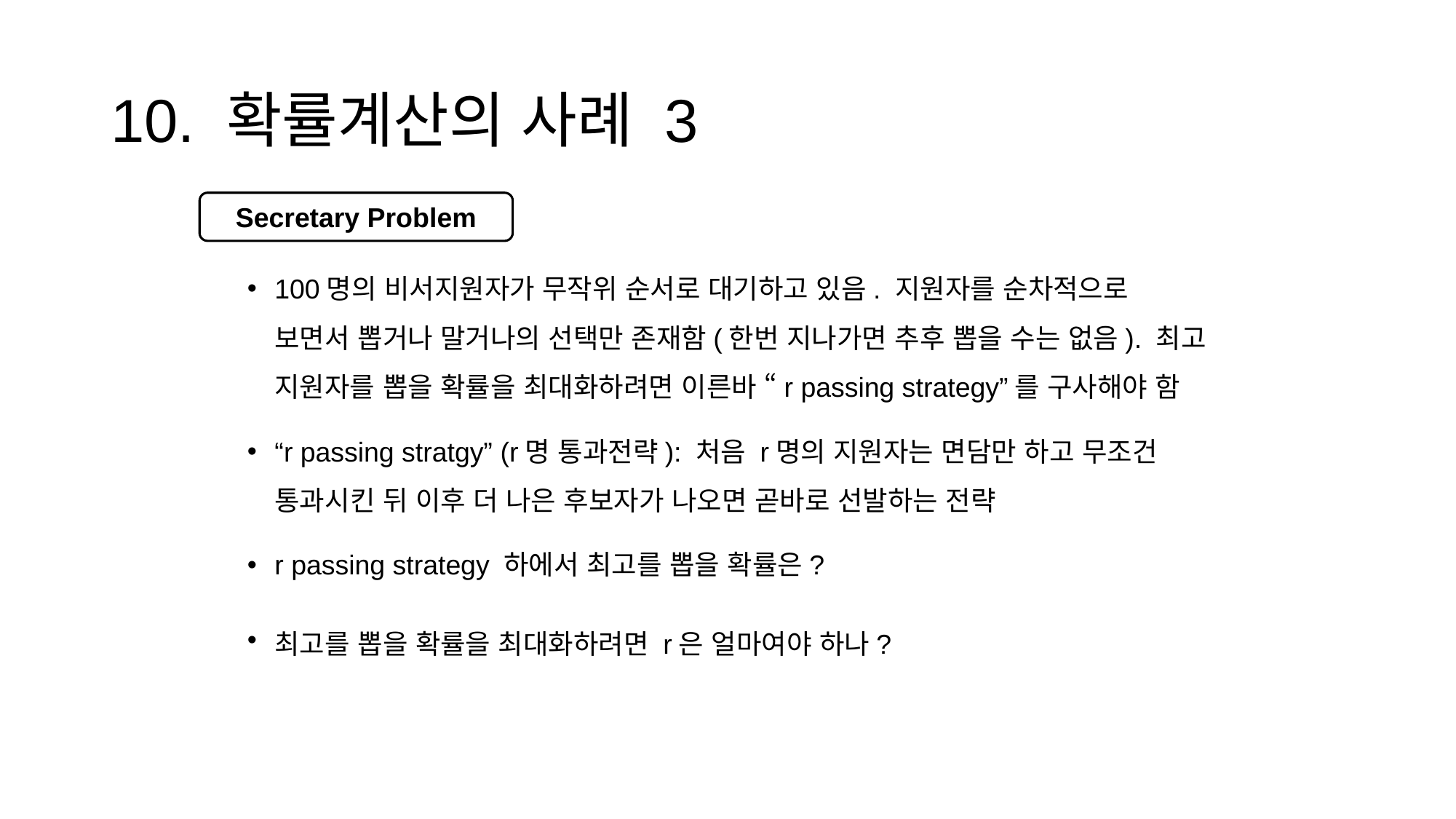

# 10. 확률계산의 사례 3

100명의 비서지원자가 무작위 순서로 대기하고 있음. 지원자를 순차적으로 보면서 뽑거나 말거나의 선택만 존재함(한번 지나가면 추후 뽑을 수는 없음). 최고 지원자를 뽑을 확률을 최대화하려면 이른바 “r passing strategy”를 구사해야 함
“r passing stratgy” (r명 통과전략): 처음 r명의 지원자는 면담만 하고 무조건 통과시킨 뒤 이후 더 나은 후보자가 나오면 곧바로 선발하는 전략
r passing strategy 하에서 최고를 뽑을 확률은?
최고를 뽑을 확률을 최대화하려면 r은 얼마여야 하나?
Secretary Problem